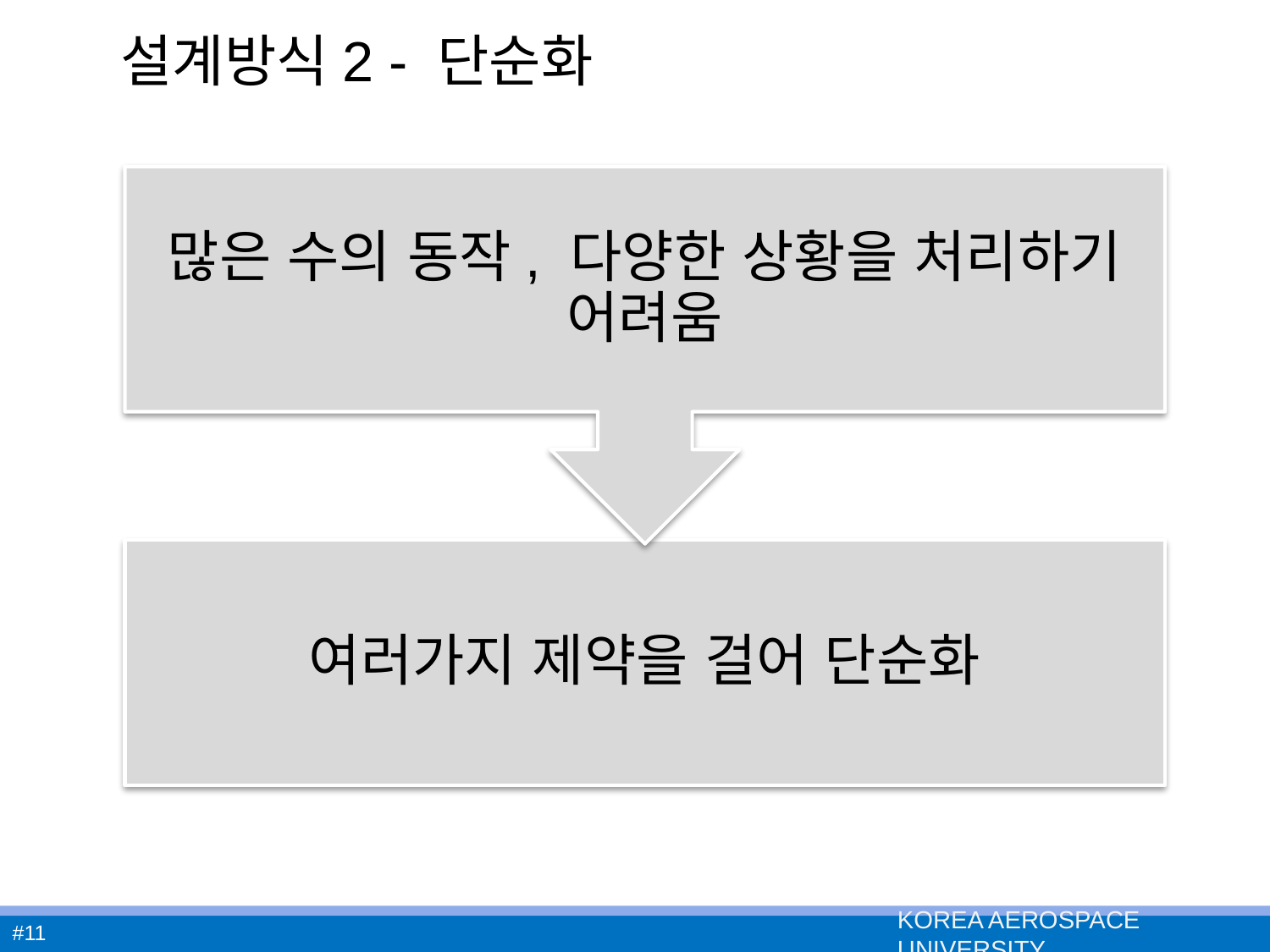

# 설계방식2 - 단순화
여러가지 제약을 걸어 단순화
많은 수의 동작, 다양한 상황을 처리하기 어려움
#11